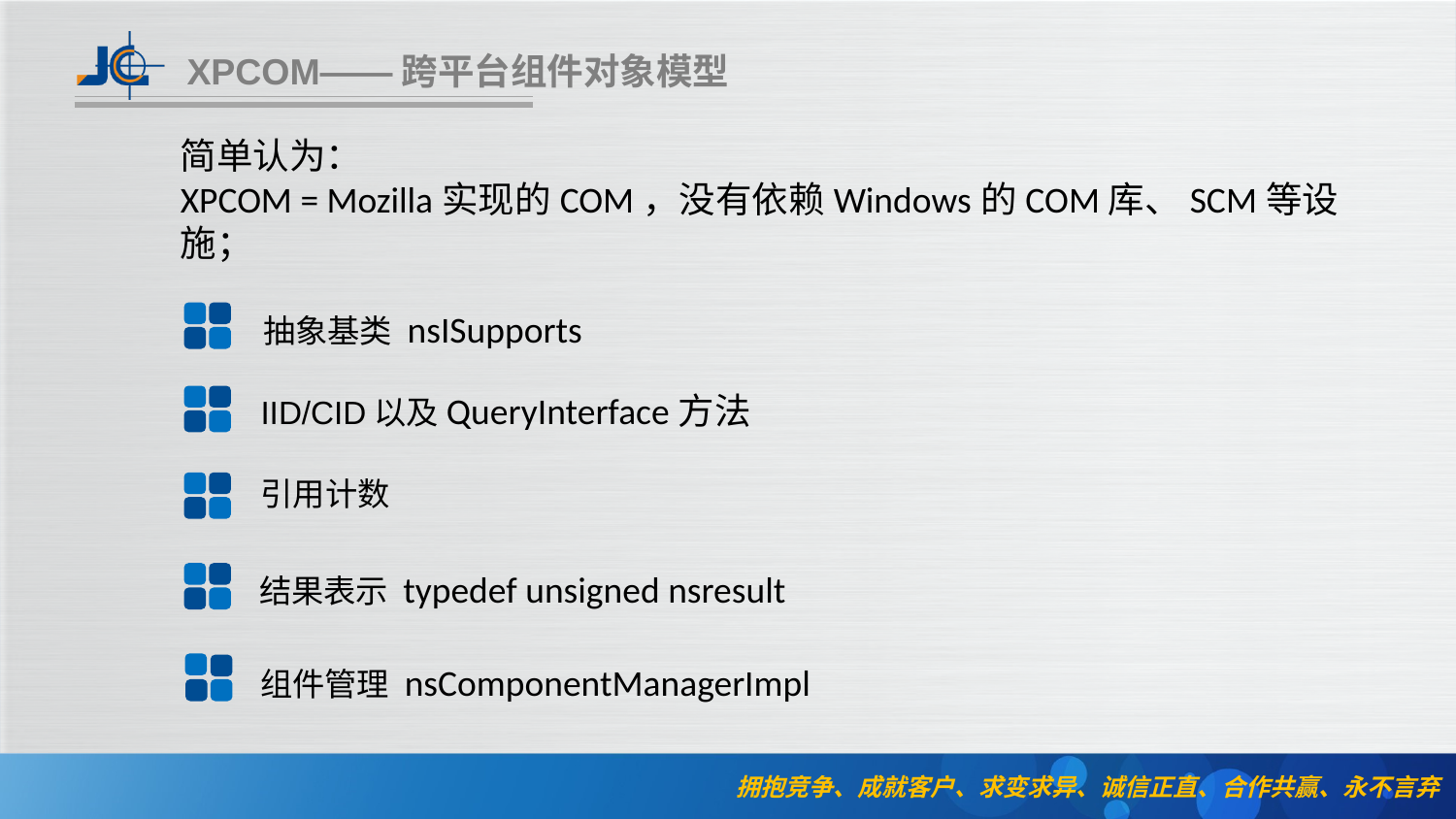

XPCOM——跨平台组件对象模型

简单认为：
XPCOM = Mozilla实现的COM，没有依赖Windows的COM库、SCM等设施；

抽象基类 nsISupports

IID/CID以及QueryInterface方法

引用计数

结果表示 typedef unsigned nsresult

组件管理 nsComponentManagerImpl